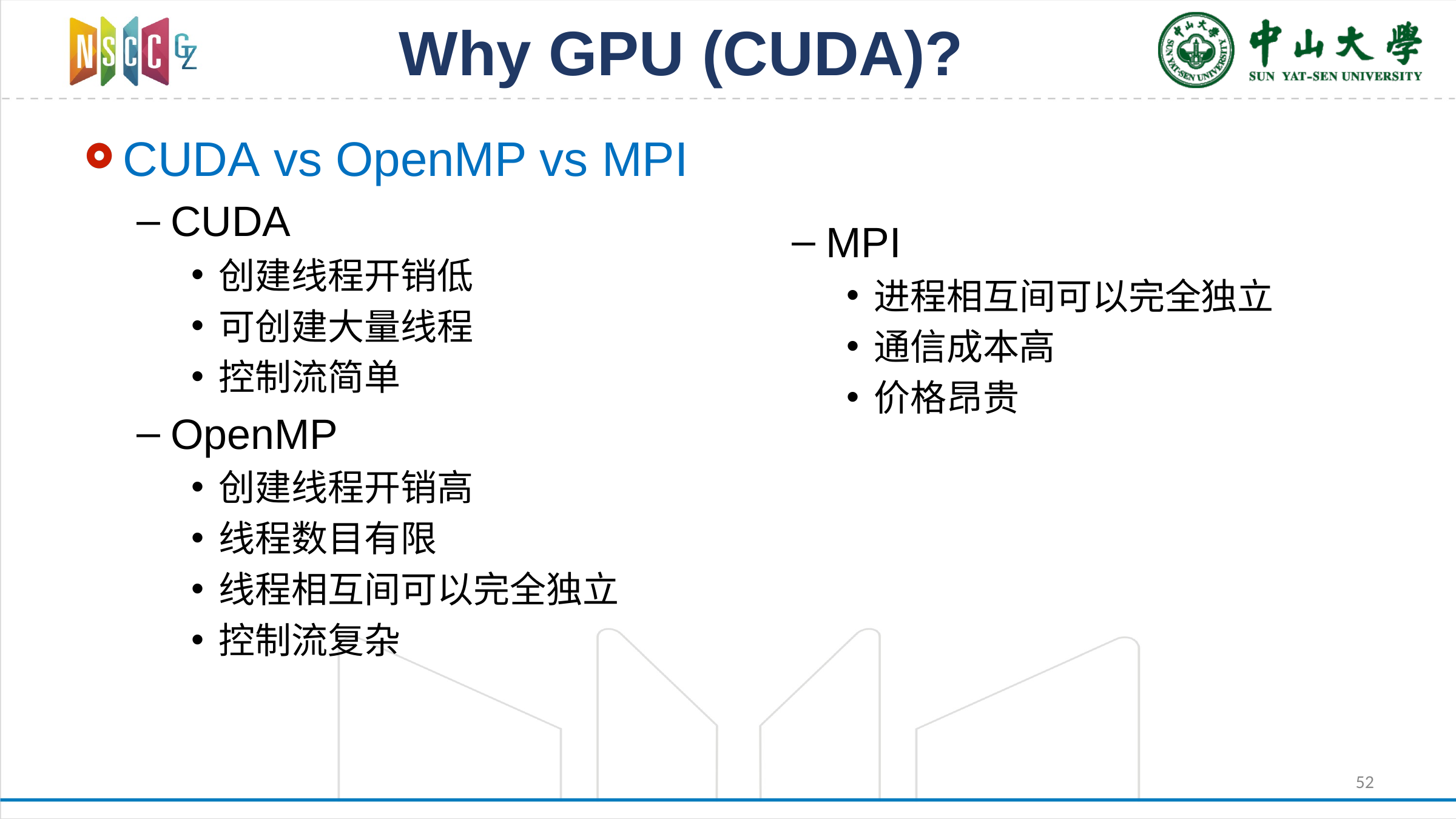

# Why GPU (CUDA)?
CUDA vs OpenMP vs MPI
CUDA
创建线程开销低
可创建大量线程
控制流简单
OpenMP
创建线程开销高
线程数目有限
线程相互间可以完全独立
控制流复杂
MPI
进程相互间可以完全独立
通信成本高
价格昂贵
52